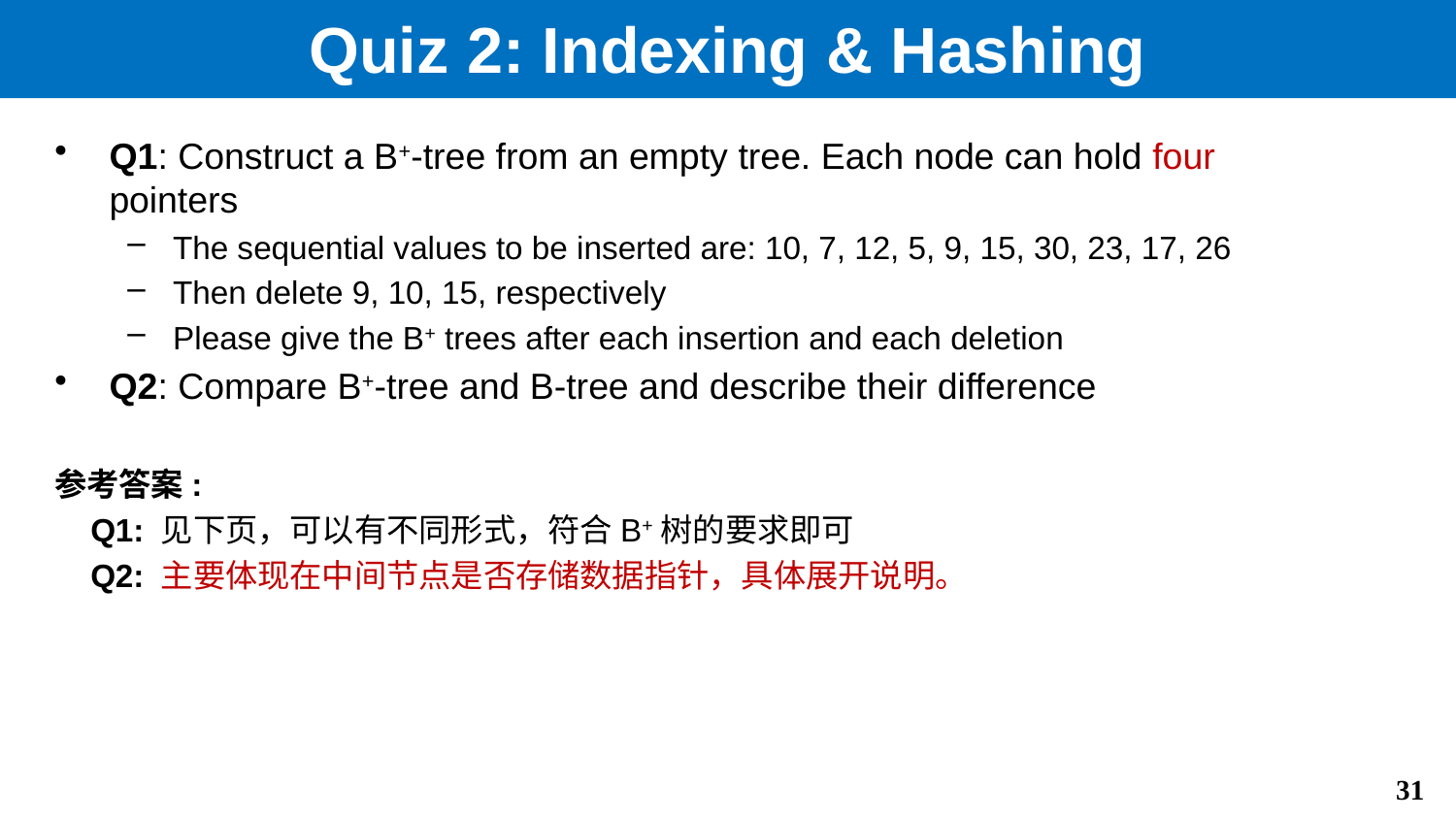

# Quiz 2: Indexing & Hashing
Q1: Construct a B+-tree from an empty tree. Each node can hold four pointers
The sequential values to be inserted are: 10, 7, 12, 5, 9, 15, 30, 23, 17, 26
Then delete 9, 10, 15, respectively
Please give the B+ trees after each insertion and each deletion
Q2: Compare B+-tree and B-tree and describe their difference

参考答案:
    Q1: 见下页，可以有不同形式，符合B+树的要求即可
    Q2: 主要体现在中间节点是否存储数据指针，具体展开说明。